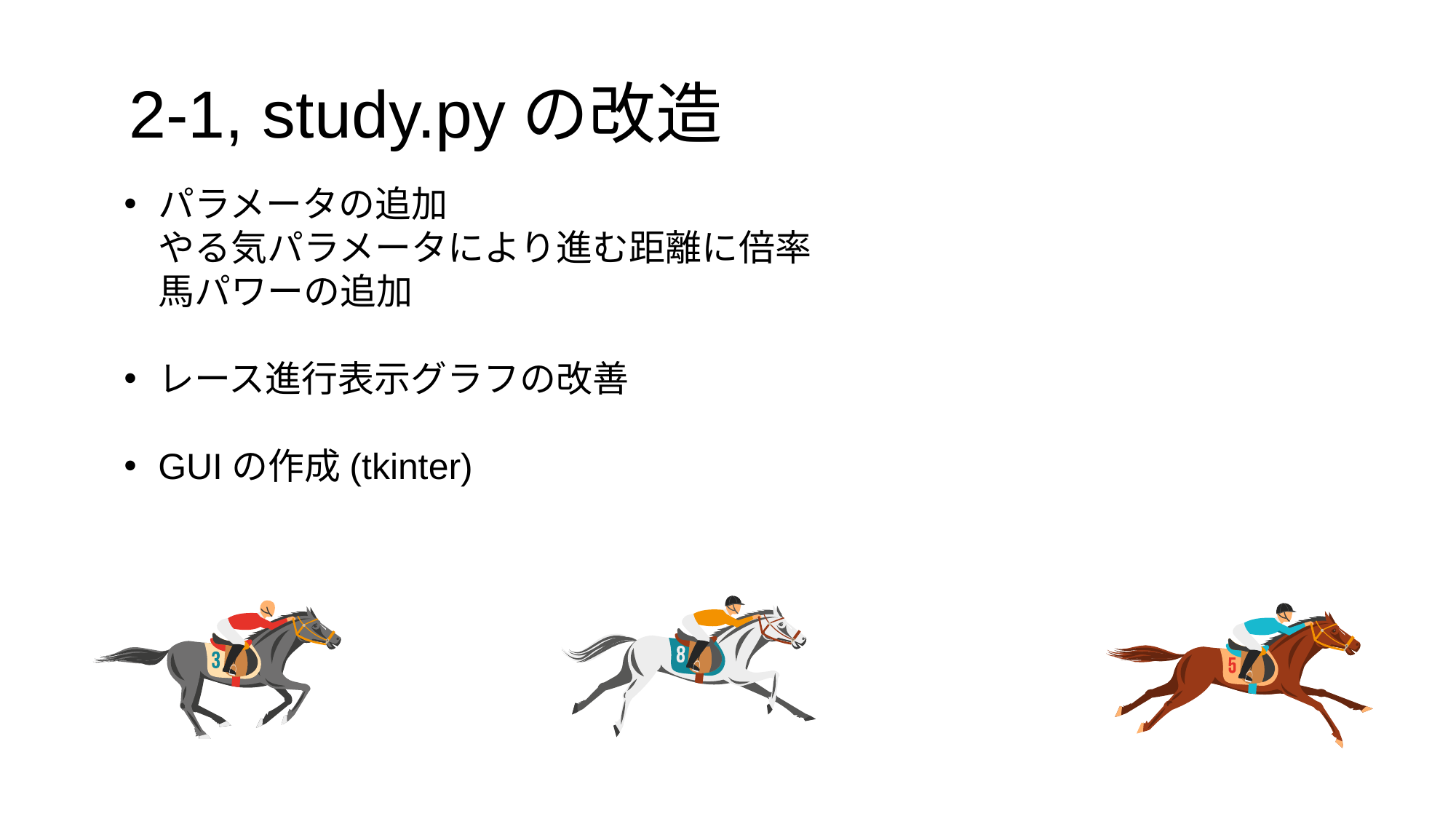

# 2-1, study.pyの改造
パラメータの追加
やる気パラメータにより進む距離に倍率
馬パワーの追加

レース進行表示グラフの改善

GUIの作成(tkinter)